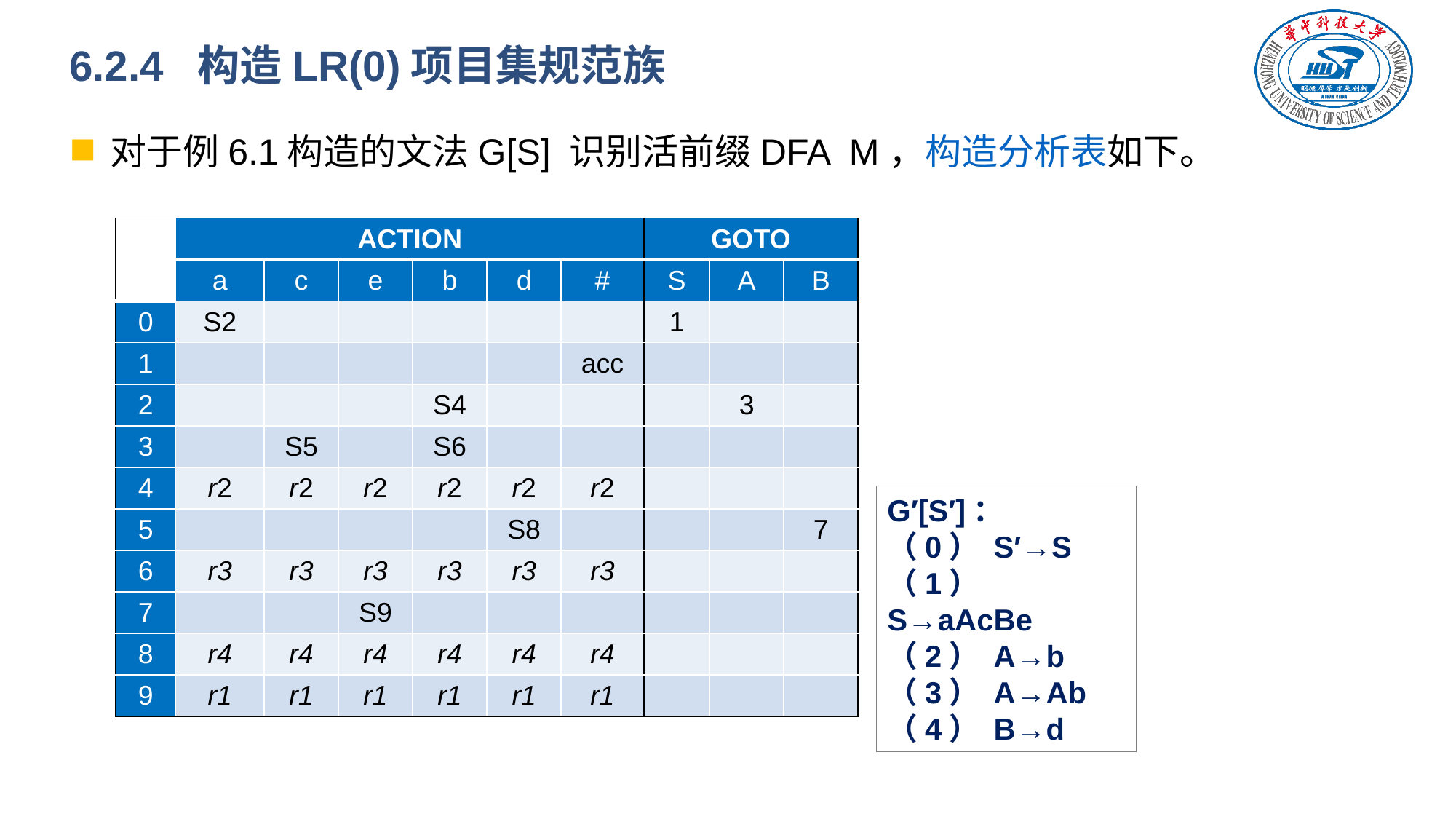

# 6.2.4  构造LR(0)项目集规范族
对于例6.1构造的文法G[S] 识别活前缀DFA  M，构造分析表如下。

|  | ACTION |  |  |  |  |  | GOTO |  |  |
| --- | --- | --- | --- | --- | --- | --- | --- | --- | --- |
|  | a | c | e | b | d | # | S | A | B |
| 0 | S2 |  |  |  |  |  | 1 |  |  |
| 1 |  |  |  |  |  | acc |  |  |  |
| 2 |  |  |  | S4 |  |  |  | 3 |  |
| 3 |  | S5 |  | S6 |  |  |  |  |  |
| 4 | r2 | r2 | r2 | r2 | r2 | r2 |  |  |  |
| 5 |  |  |  |  | S8 |  |  |  | 7 |
| 6 | r3 | r3 | r3 | r3 | r3 | r3 |  |  |  |
| 7 |  |  | S9 |  |  |  |  |  |  |
| 8 | r4 | r4 | r4 | r4 | r4 | r4 |  |  |  |
| 9 | r1 | r1 | r1 | r1 | r1 | r1 |  |  |  |
G′[S′]：
（0） S′→S
（1） S→aAcBe
（2） A→b
（3） A→Ab
（4） B→d
46